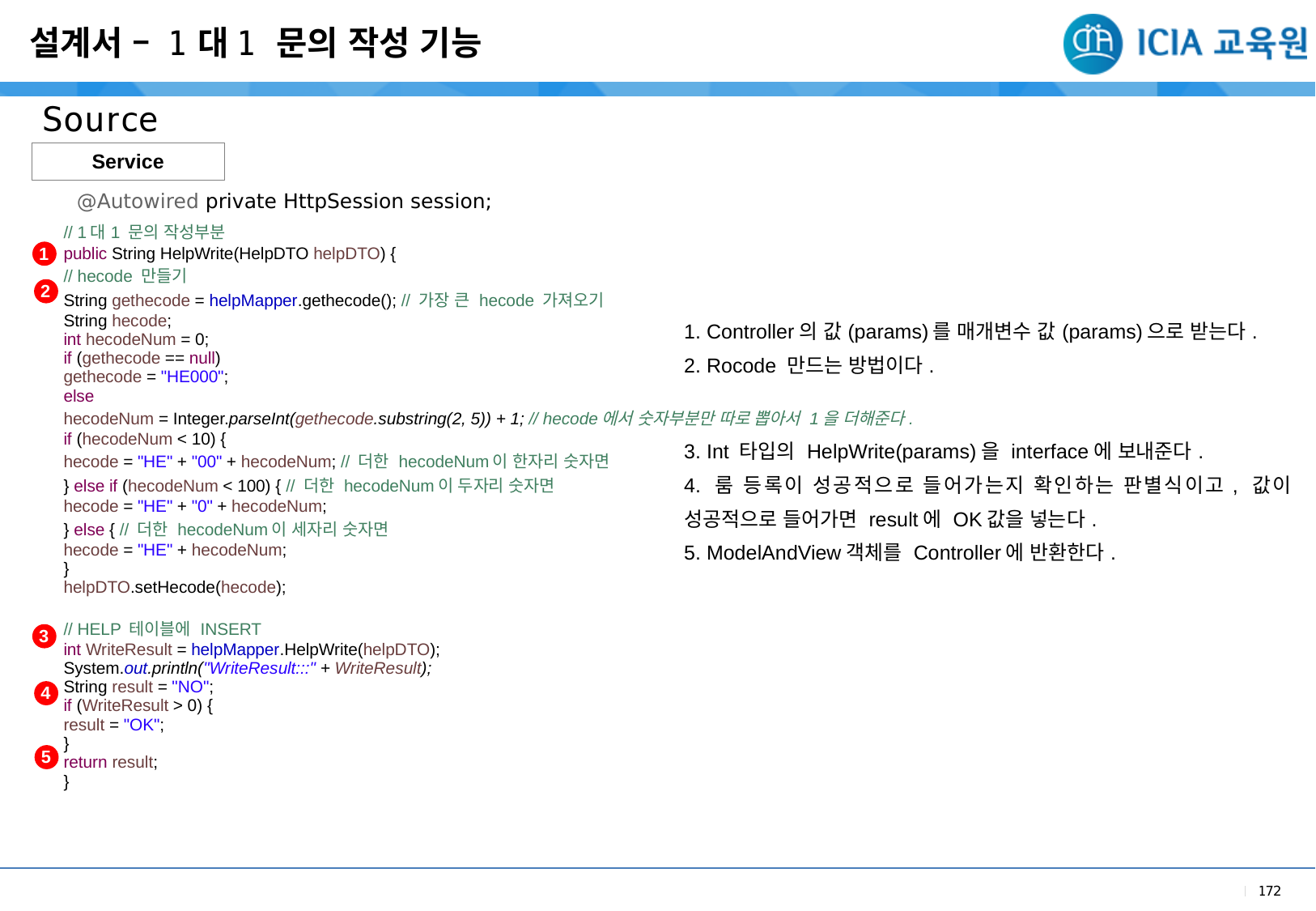

설계서 – 1대1 문의 작성 기능
Source
|  |
| --- |
| 1. Controller의 값(params)를 매개변수 값(params)으로 받는다. 2. Rocode 만드는 방법이다. 3. Int 타입의 HelpWrite(params)을 interface에 보내준다. 4. 룸 등록이 성공적으로 들어가는지 확인하는 판별식이고, 값이 성공적으로 들어가면 result에 OK값을 넣는다. 5. ModelAndView객체를 Controller에 반환한다. |
Service
@Autowired private HttpSession session;
| // 1대1 문의 작성부분 public String HelpWrite(HelpDTO helpDTO) { // hecode 만들기 String gethecode = helpMapper.gethecode(); // 가장 큰 hecode 가져오기 String hecode; int hecodeNum = 0; if (gethecode == null) gethecode = "HE000"; else hecodeNum = Integer.parseInt(gethecode.substring(2, 5)) + 1; // hecode에서 숫자부분만 따로 뽑아서 1을 더해준다. if (hecodeNum < 10) { hecode = "HE" + "00" + hecodeNum; // 더한 hecodeNum이 한자리 숫자면 } else if (hecodeNum < 100) { // 더한 hecodeNum이 두자리 숫자면 hecode = "HE" + "0" + hecodeNum; } else { // 더한 hecodeNum이 세자리 숫자면 hecode = "HE" + hecodeNum; } helpDTO.setHecode(hecode); // HELP 테이블에 INSERT int WriteResult = helpMapper.HelpWrite(helpDTO); System.out.println("WriteResult:::" + WriteResult); String result = "NO"; if (WriteResult > 0) { result = "OK"; } return result; } |
| --- |
1

2

3

4

5